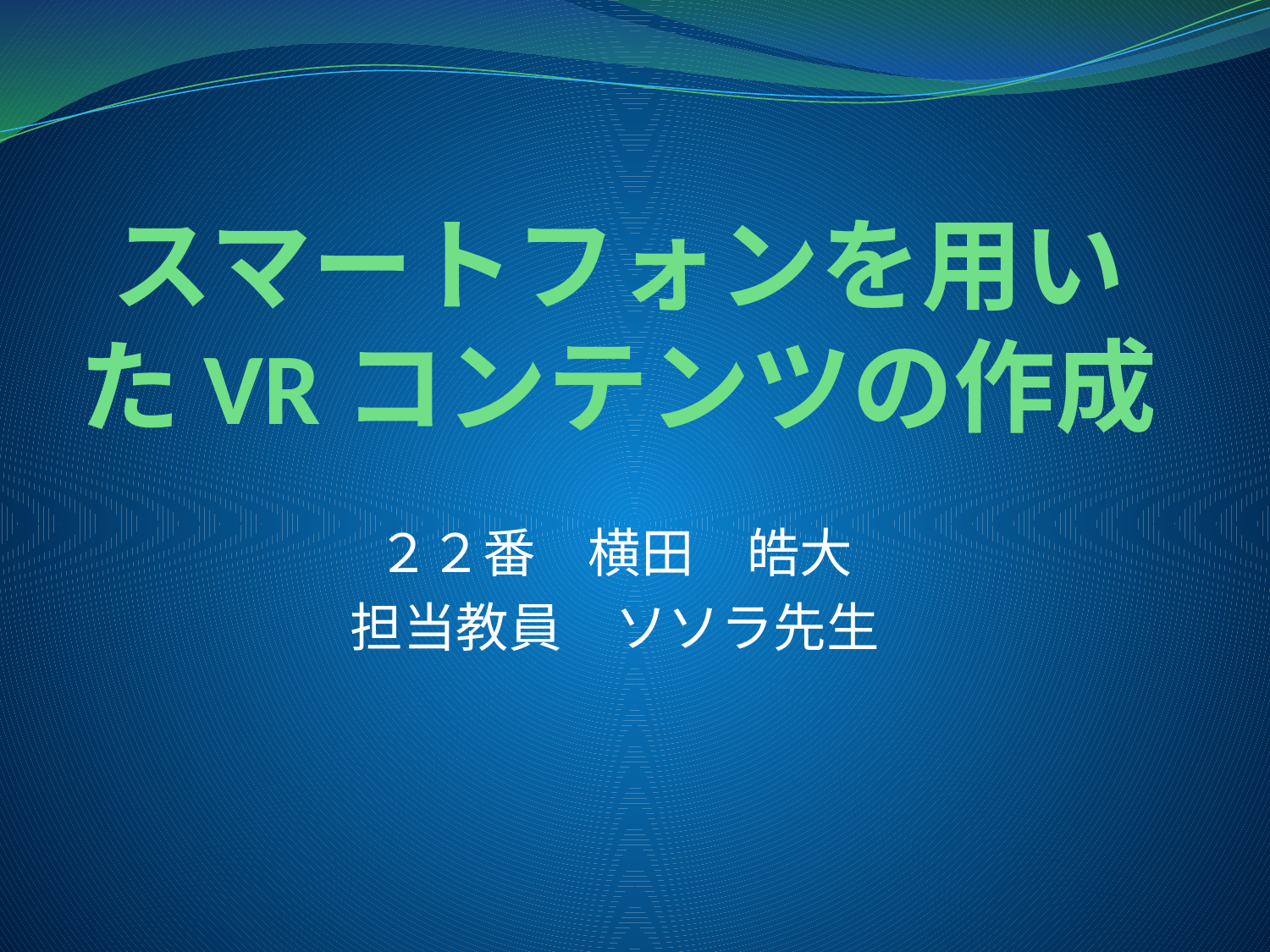

# スマートフォンを用いたVRコンテンツの作成

２２番　横田　皓大
担当教員　ソソラ先生